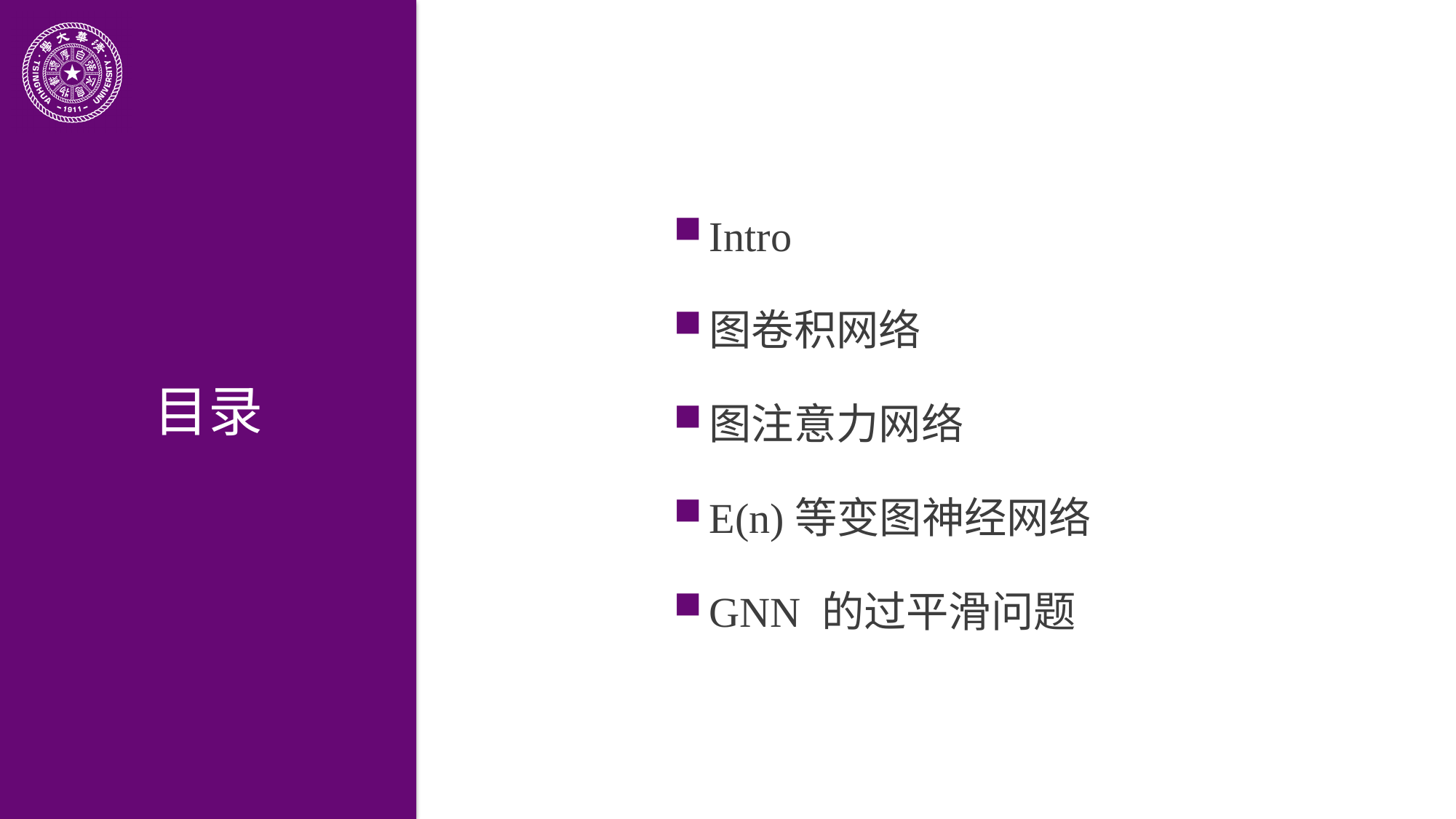

Intro
图卷积网络
图注意力网络
E(n)等变图神经网络
GNN 的过平滑问题
# 目录